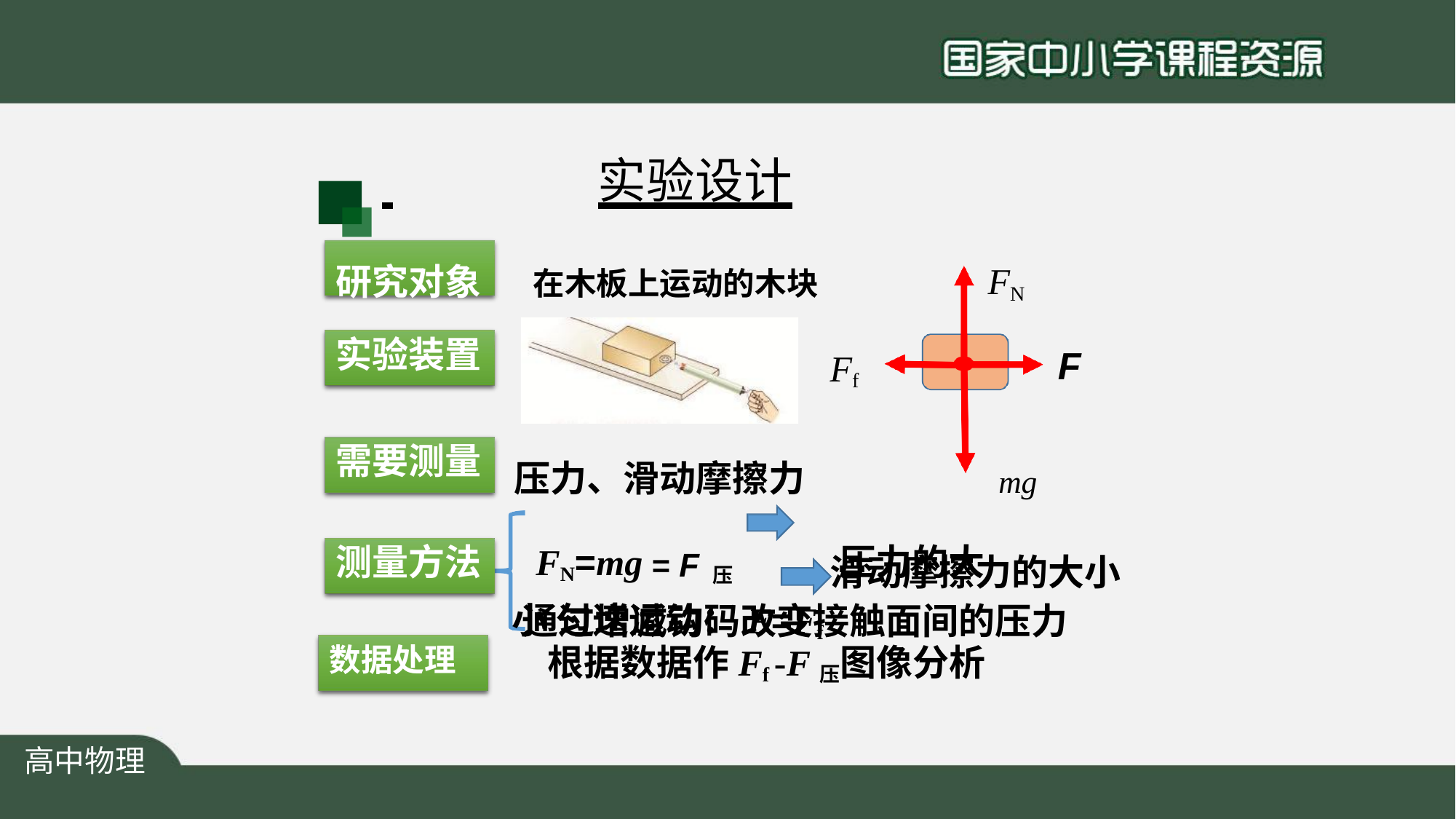

# 实验设计

研究对象	在木板上运动的木块
FN

实验装置
F
Ff
压力、滑动摩擦力	mg
FN=mg = F压	压力的大小 匀速运动：F=Ff

需要测量

测量方法
滑动摩擦力的大小

通过增减钩码改变接触面间的压力 数据处理	根据数据作Ff -F压图像分析

高中物理